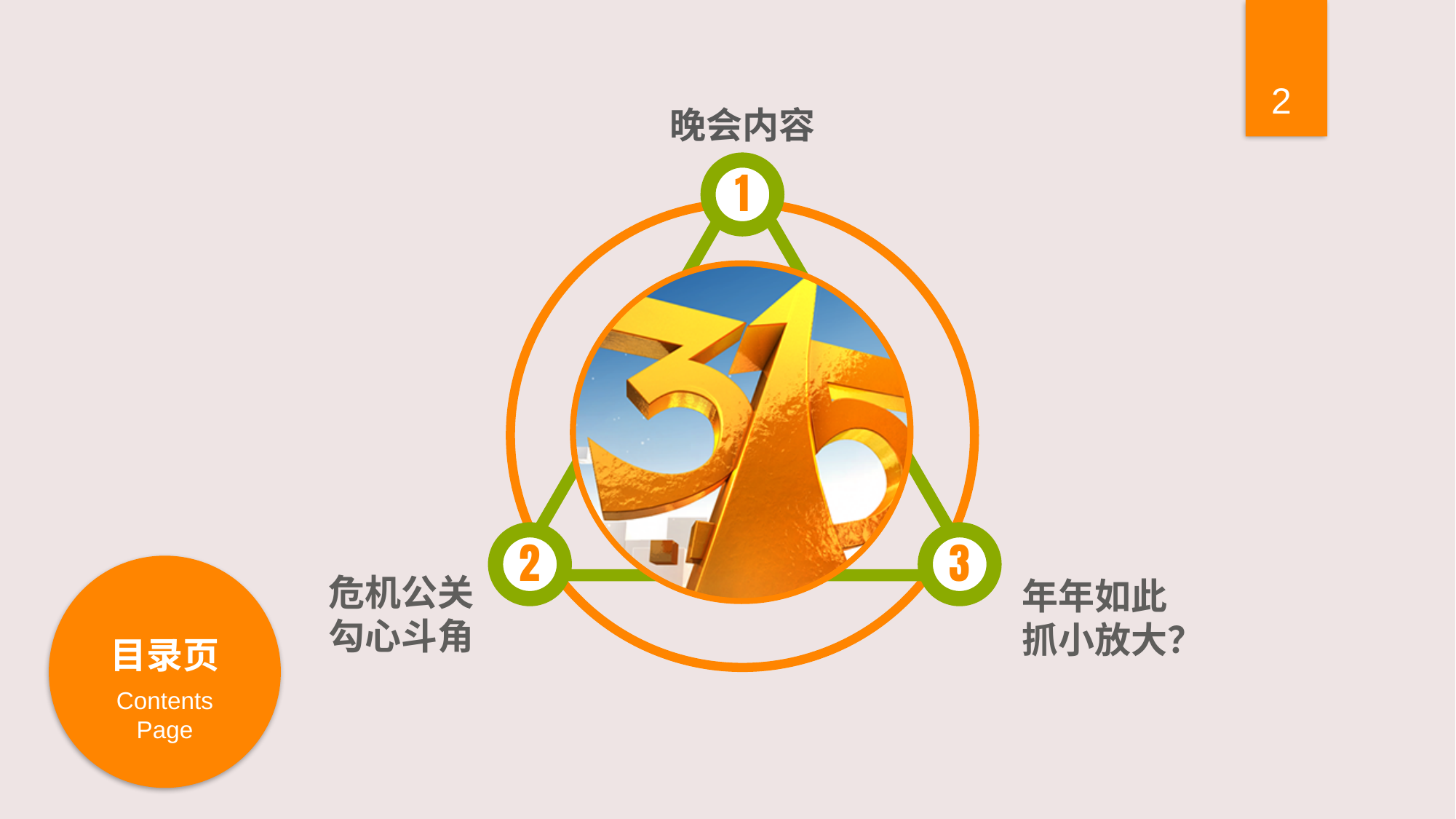

晚会内容
1

2
3
危机公关
勾心斗角
年年如此抓小放大？